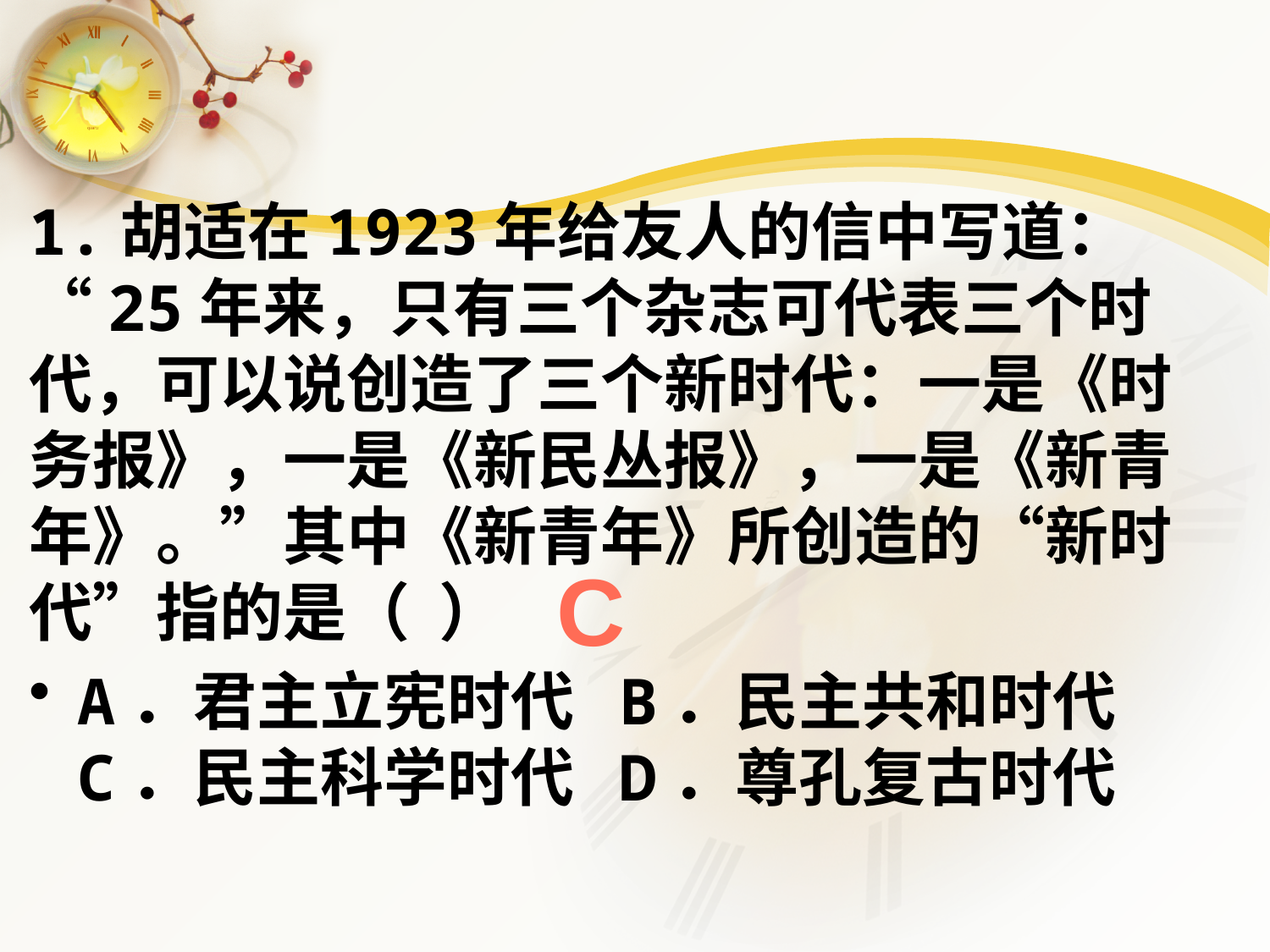

1.胡适在1923年给友人的信中写道：“25年来，只有三个杂志可代表三个时代，可以说创造了三个新时代：一是《时务报》，一是《新民丛报》，一是《新青年》。”其中《新青年》所创造的“新时代”指的是（  ）
A．君主立宪时代  B．民主共和时代
C．民主科学时代  D．尊孔复古时代
C